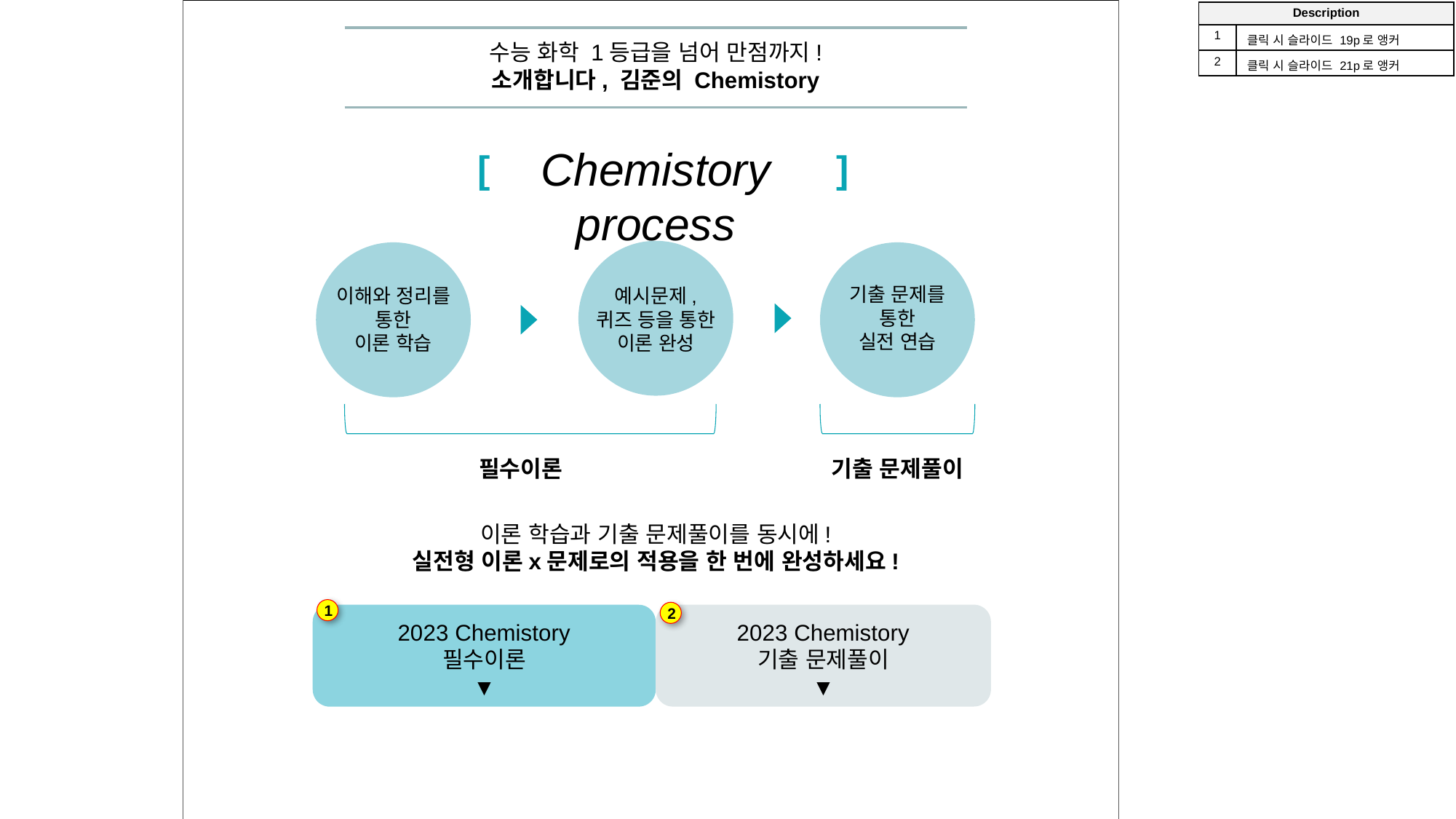

| Description |  |
| --- | --- |
| 1 | 클릭 시 슬라이드 19p로 앵커 |
| 2 | 클릭 시 슬라이드 21p로 앵커 |
수능 화학 1등급을 넘어 만점까지!
소개합니다, 김준의 Chemistory
Chemistory process
[
]

기출 문제를
통한
실전 연습
이해와 정리를
통한
이론 학습
예시문제,
퀴즈 등을 통한
이론 완성

필수이론
기출 문제풀이
이론 학습과 기출 문제풀이를 동시에!
실전형 이론x문제로의 적용을 한 번에 완성하세요!
1
2

2023 Chemistory
필수이론
▼
2023 Chemistory
기출 문제풀이
▼